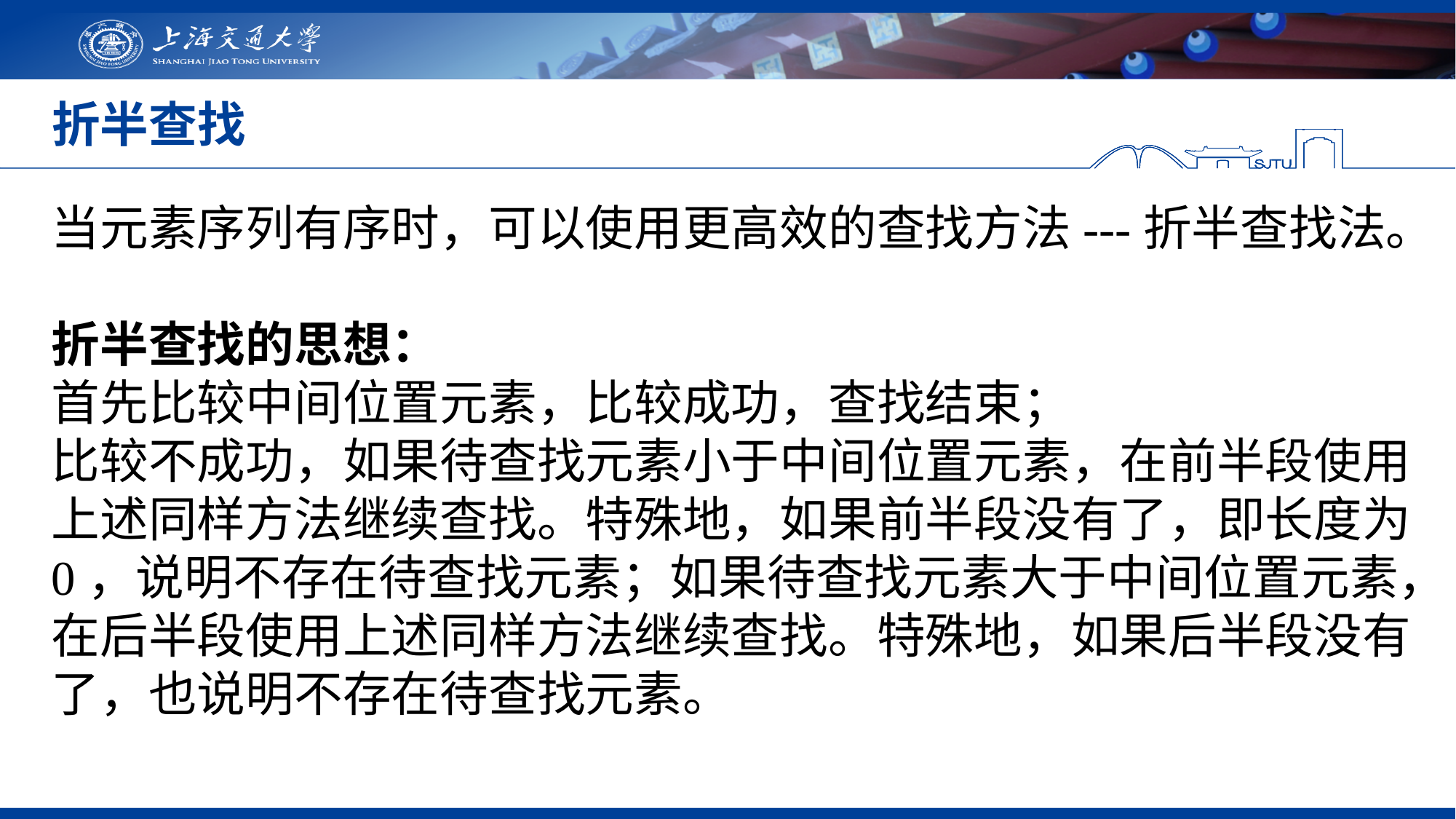

# 折半查找
当元素序列有序时，可以使用更高效的查找方法---折半查找法。

折半查找的思想：
首先比较中间位置元素，比较成功，查找结束；
比较不成功，如果待查找元素小于中间位置元素，在前半段使用上述同样方法继续查找。特殊地，如果前半段没有了，即长度为0，说明不存在待查找元素；如果待查找元素大于中间位置元素，在后半段使用上述同样方法继续查找。特殊地，如果后半段没有了，也说明不存在待查找元素。